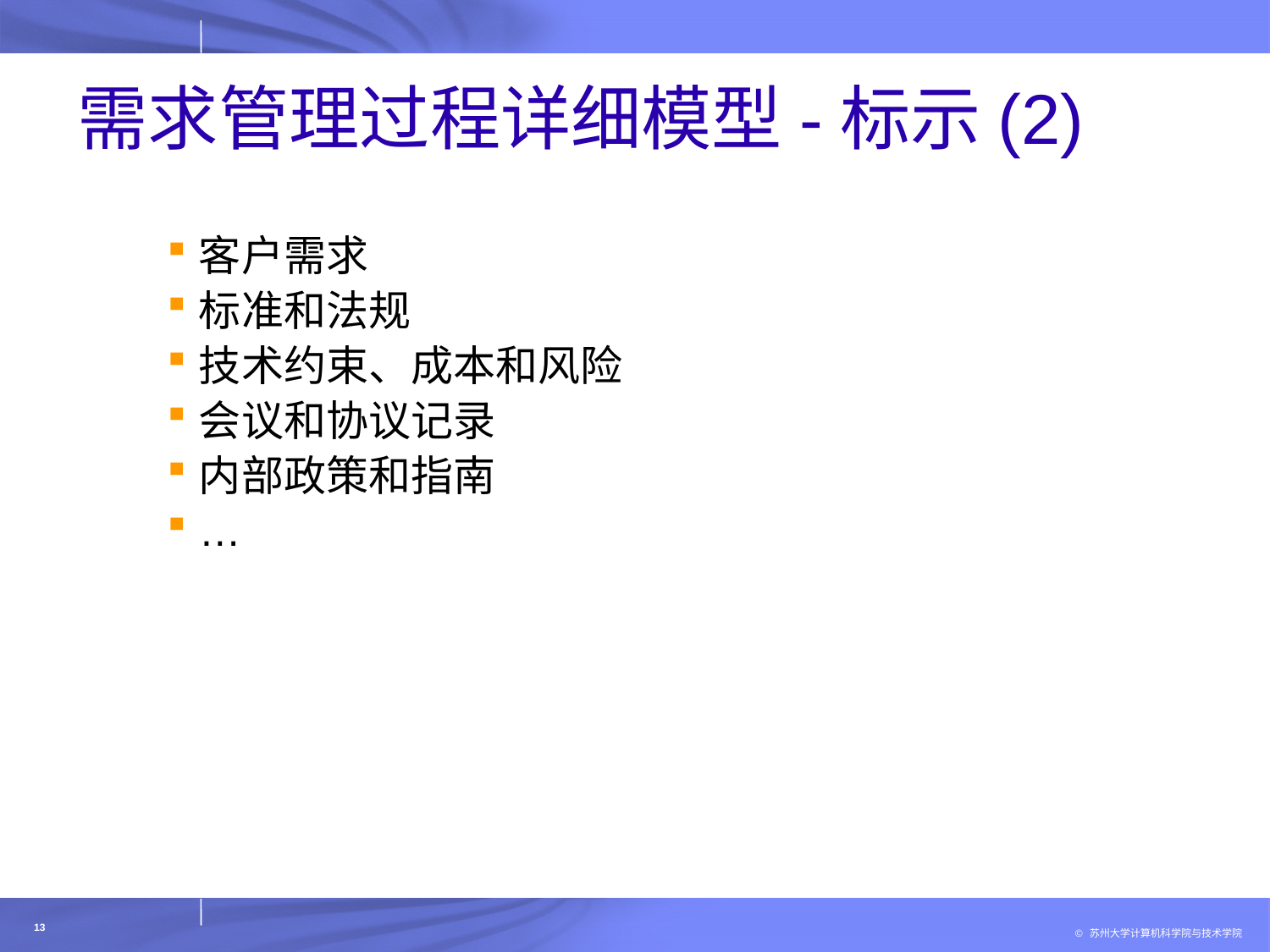

# 需求管理过程详细模型-标示(2)
客户需求
标准和法规
技术约束、成本和风险
会议和协议记录
内部政策和指南
…
13